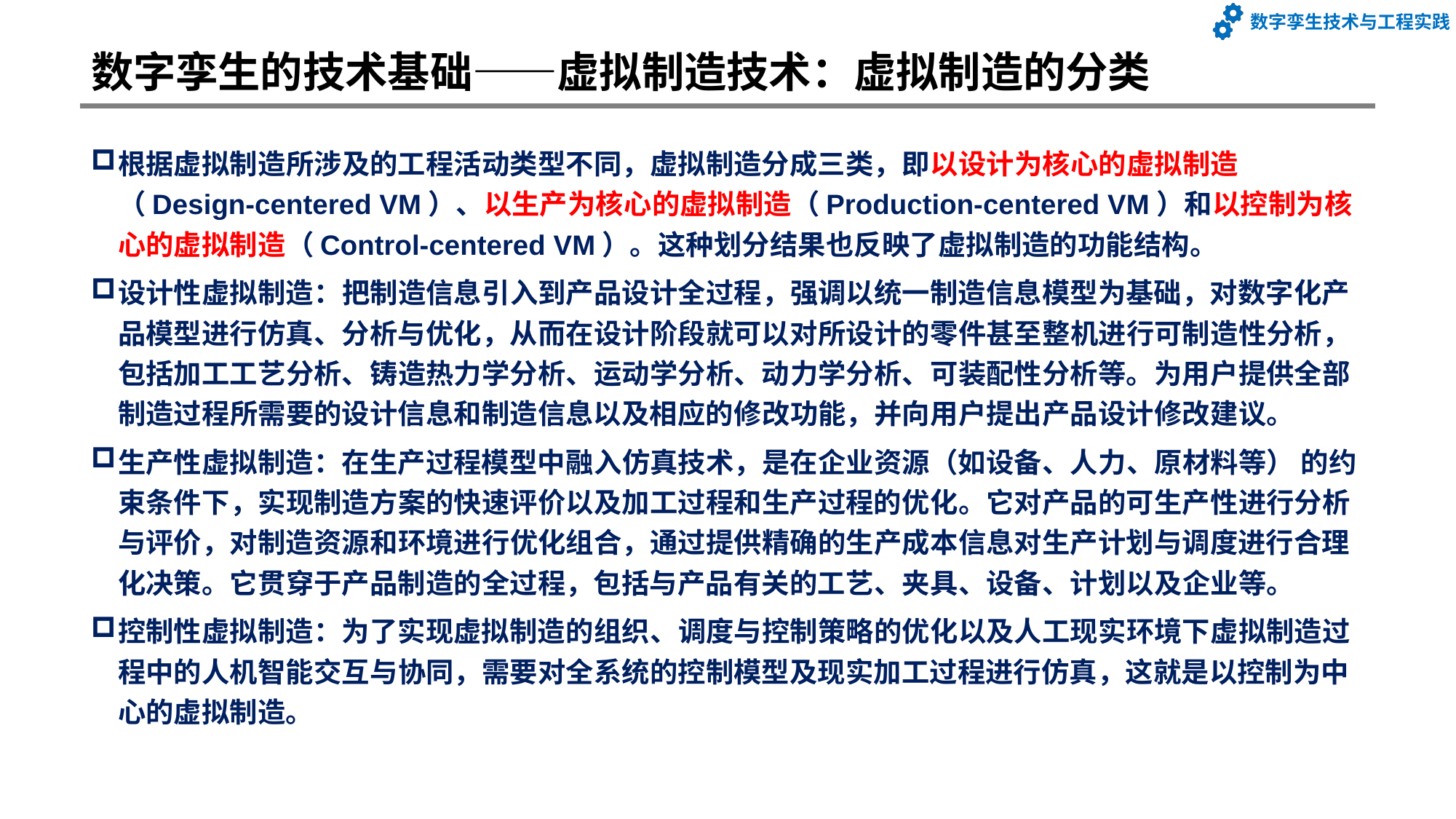

# 数字孪生的技术基础——虚拟制造技术：虚拟制造的分类
根据虚拟制造所涉及的工程活动类型不同，虚拟制造分成三类，即以设计为核心的虚拟制造（Design-centered VM）、以生产为核心的虚拟制造（Production-centered VM）和以控制为核心的虚拟制造（Control-centered VM）。这种划分结果也反映了虚拟制造的功能结构。
设计性虚拟制造：把制造信息引入到产品设计全过程，强调以统一制造信息模型为基础，对数字化产品模型进行仿真、分析与优化，从而在设计阶段就可以对所设计的零件甚至整机进行可制造性分析，包括加工工艺分析、铸造热力学分析、运动学分析、动力学分析、可装配性分析等。为用户提供全部制造过程所需要的设计信息和制造信息以及相应的修改功能，并向用户提出产品设计修改建议。
生产性虚拟制造：在生产过程模型中融入仿真技术，是在企业资源（如设备、人力、原材料等） 的约束条件下，实现制造方案的快速评价以及加工过程和生产过程的优化。它对产品的可生产性进行分析与评价，对制造资源和环境进行优化组合，通过提供精确的生产成本信息对生产计划与调度进行合理化决策。它贯穿于产品制造的全过程，包括与产品有关的工艺、夹具、设备、计划以及企业等。
控制性虚拟制造：为了实现虚拟制造的组织、调度与控制策略的优化以及人工现实环境下虚拟制造过程中的人机智能交互与协同，需要对全系统的控制模型及现实加工过程进行仿真，这就是以控制为中心的虚拟制造。

14